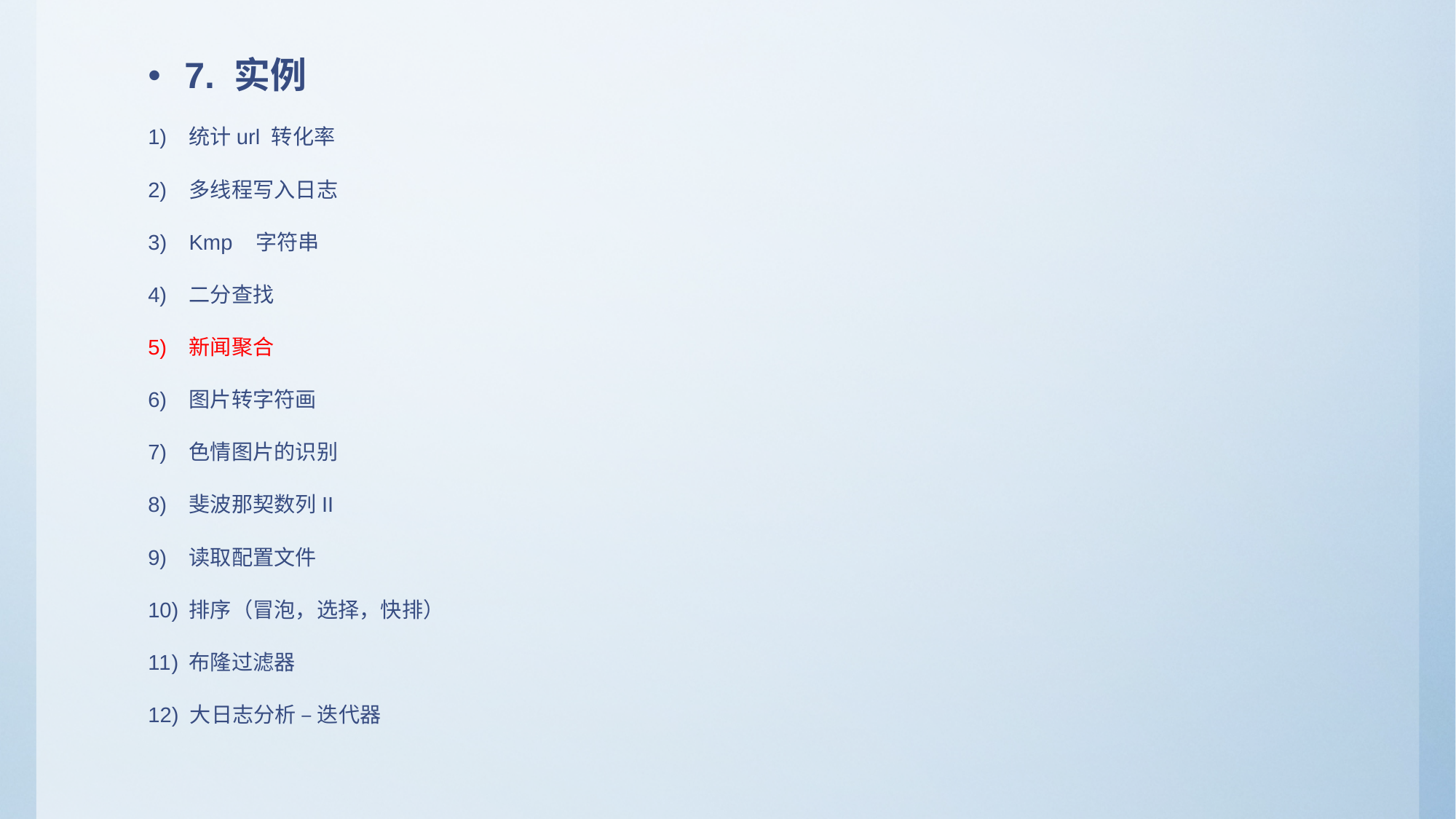

7. 实例
统计url 转化率
多线程写入日志
Kmp   字符串
二分查找
新闻聚合
图片转字符画
色情图片的识别
斐波那契数列II
读取配置文件
排序（冒泡，选择，快排）
布隆过滤器
12) 大日志分析 – 迭代器